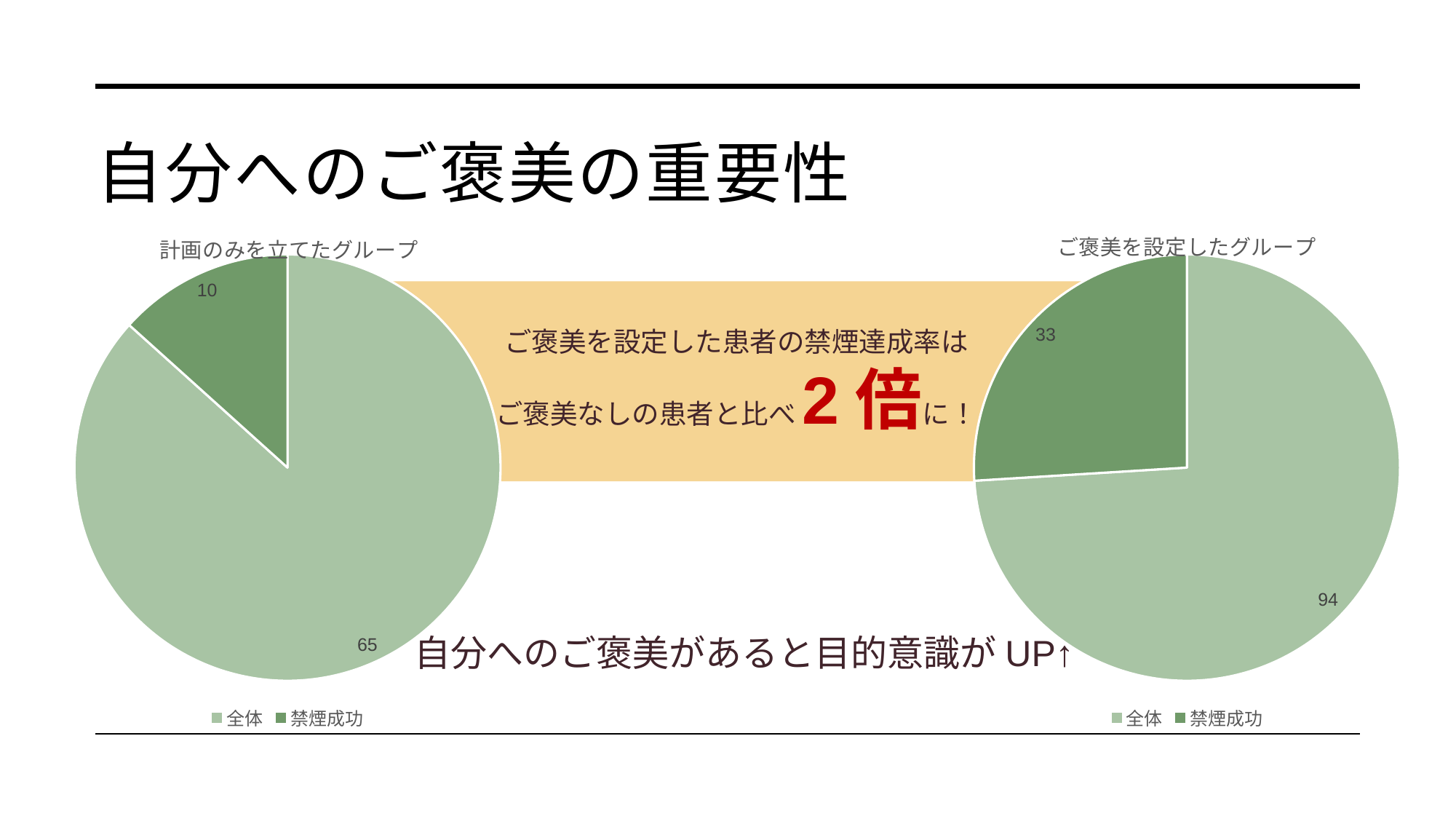

# 自分へのご褒美の重要性

### Chart: 計画のみを立てたグループ

| Category | 計画の身を立てたグループ |
|---|---|
| 全体 | 65.0 |
| 禁煙成功 | 10.0 |

### Chart: ご褒美を設定したグループ

| Category | 計画の身を立てたグループ |
|---|---|
| 全体 | 94.0 |
| 禁煙成功 | 33.0 |
ご褒美を設定した患者の禁煙達成率は
ご褒美なしの患者と比べ2倍に！
自分へのご褒美があると目的意識がUP↑